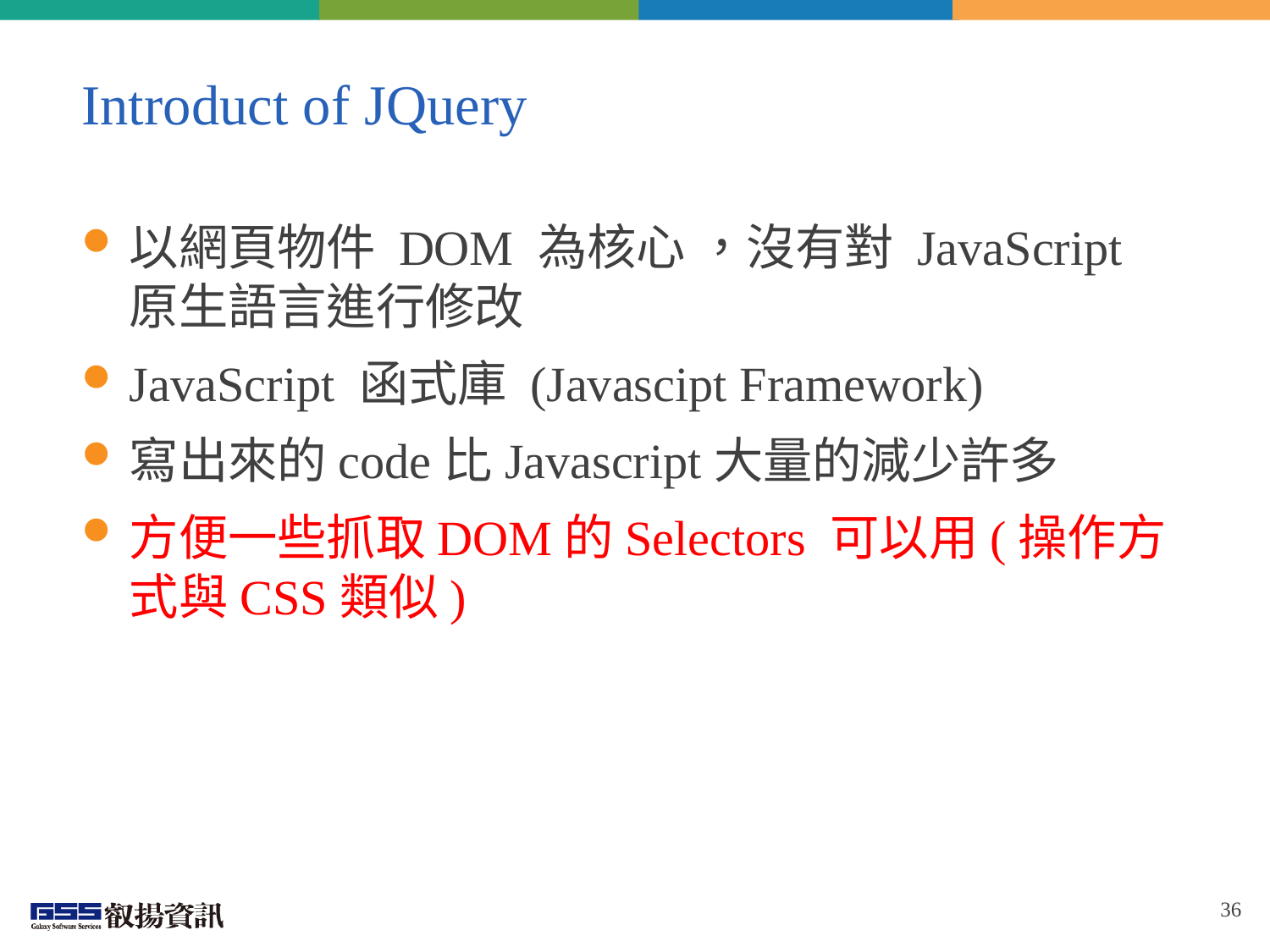

# Introduct of JQuery
以網頁物件 DOM 為核心 ，沒有對 JavaScript 原生語言進行修改
JavaScript 函式庫 (Javascipt Framework)
寫出來的code比Javascript大量的減少許多
方便一些抓取DOM的Selectors 可以用(操作方式與CSS類似)